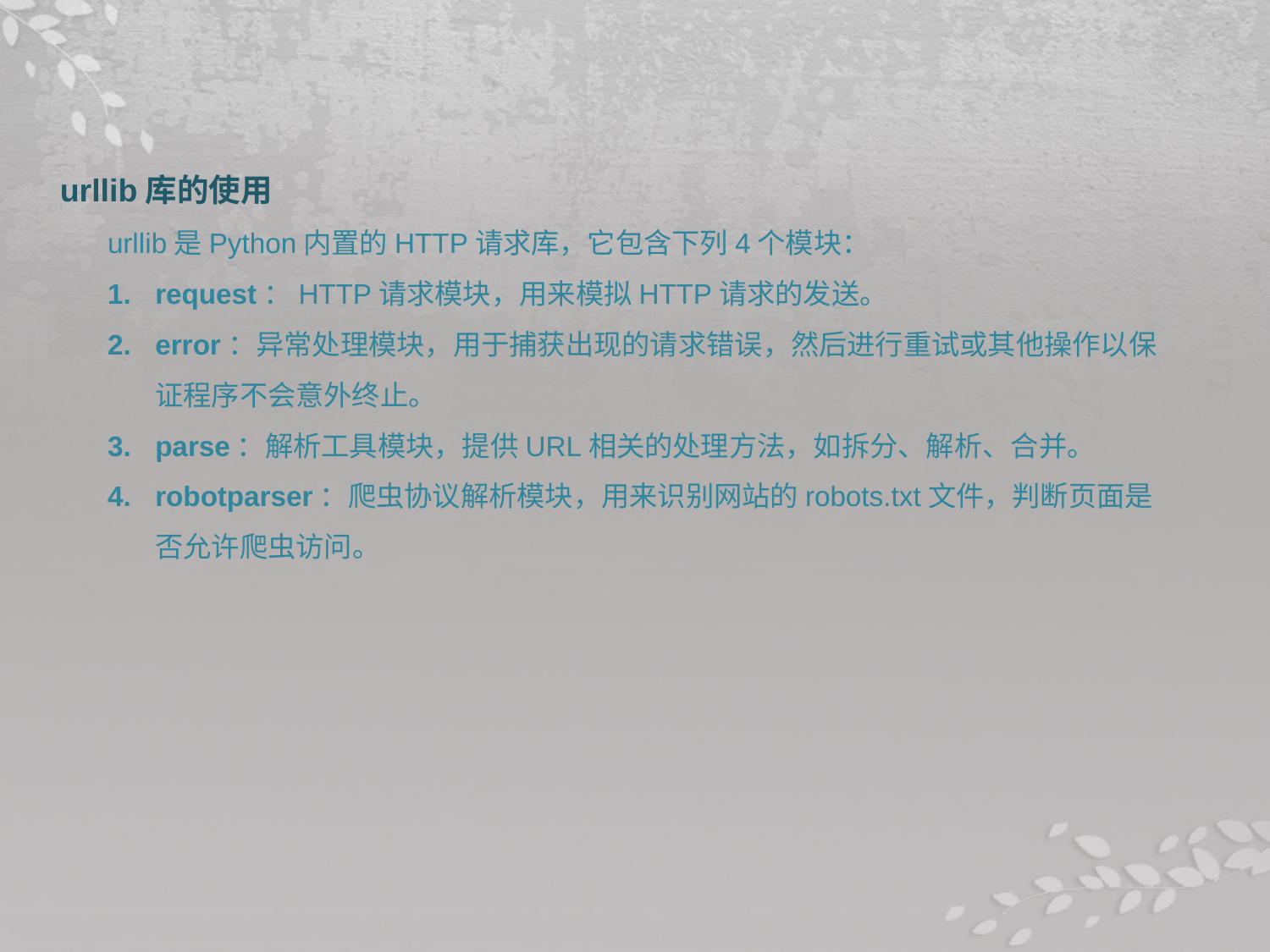

urllib库的使用
urllib是Python内置的HTTP请求库，它包含下列4个模块：
request：HTTP请求模块，用来模拟HTTP请求的发送。
error：异常处理模块，用于捕获出现的请求错误，然后进行重试或其他操作以保证程序不会意外终止。
parse：解析工具模块，提供URL相关的处理方法，如拆分、解析、合并。
robotparser：爬虫协议解析模块，用来识别网站的robots.txt文件，判断页面是否允许爬虫访问。